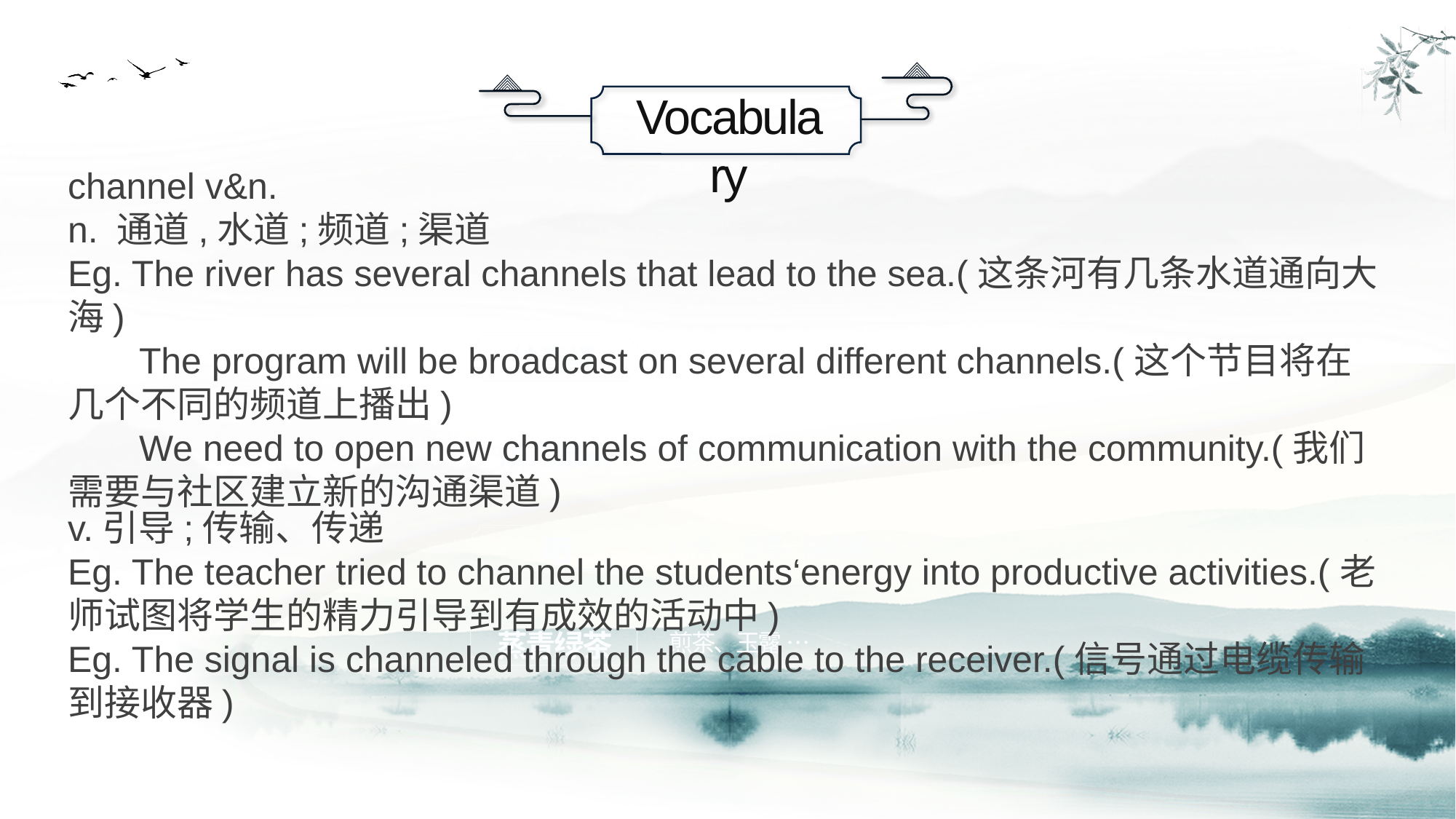

Vocabulary
channel v&n.
n. 通道,水道;频道;渠道
Eg. The river has several channels that lead to the sea.(这条河有几条水道通向大海)
       The program will be broadcast on several different channels.(这个节目将在几个不同的频道上播出)
       We need to open new channels of communication with the community.(我们需要与社区建立新的沟通渠道)

炒青绿
烘青绿茶
普通烘青、细嫩烘青 …

v.引导;传输、传递
Eg. The teacher tried to channel the students‘energy into productive activities.(老师试图将学生的精力引导到有成效的活动中)
Eg. The signal is channeled through the cable to the receiver.(信号通过电缆传输到接收器)
川青、滇青、陕青等 …
晒

蒸青绿茶
煎茶、玉露 …